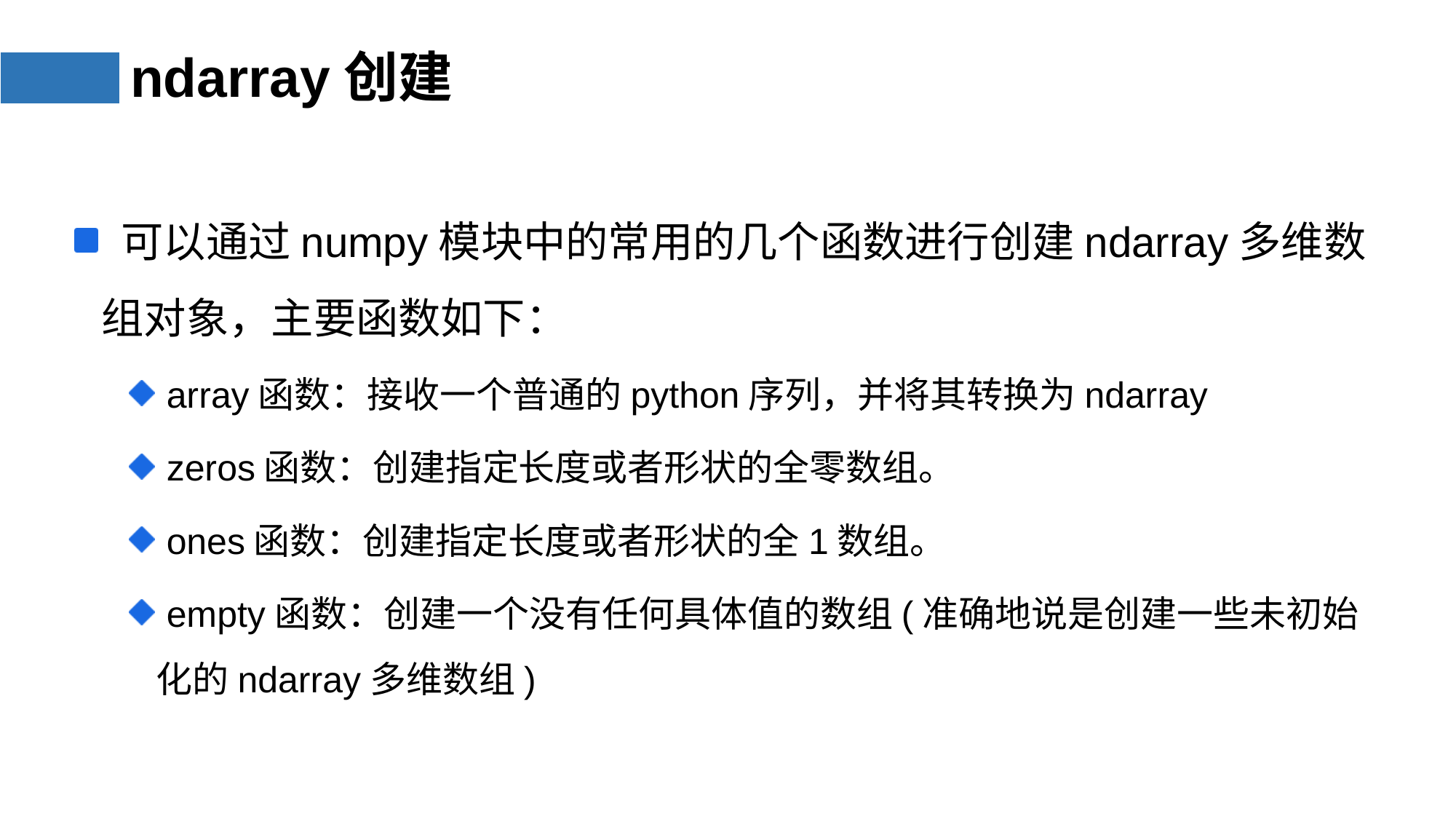

# ndarray创建
 可以通过numpy模块中的常用的几个函数进行创建ndarray多维数组对象，主要函数如下：
 array函数：接收一个普通的python序列，并将其转换为ndarray
 zeros函数：创建指定长度或者形状的全零数组。
 ones函数：创建指定长度或者形状的全1数组。
 empty函数：创建一个没有任何具体值的数组(准确地说是创建一些未初始化的ndarray多维数组)